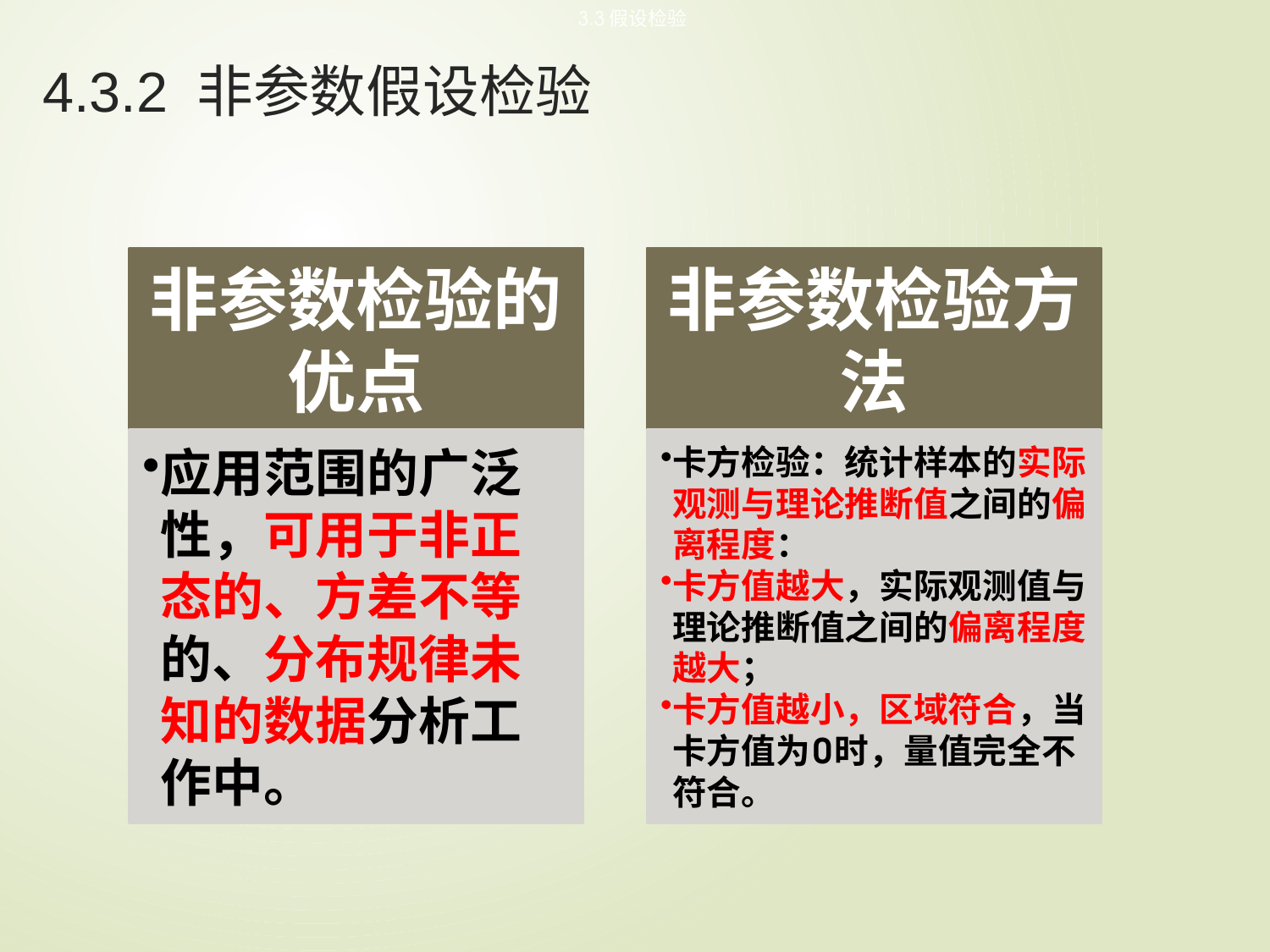

3.3假设检验
# 4.3.2 非参数假设检验
非参数检验的优点
应用范围的广泛性，可用于非正态的、方差不等的、分布规律未知的数据分析工作中。
非参数检验方法
卡方检验：统计样本的实际观测与理论推断值之间的偏离程度：
卡方值越大，实际观测值与理论推断值之间的偏离程度越大；
卡方值越小，区域符合，当卡方值为0时，量值完全不符合。